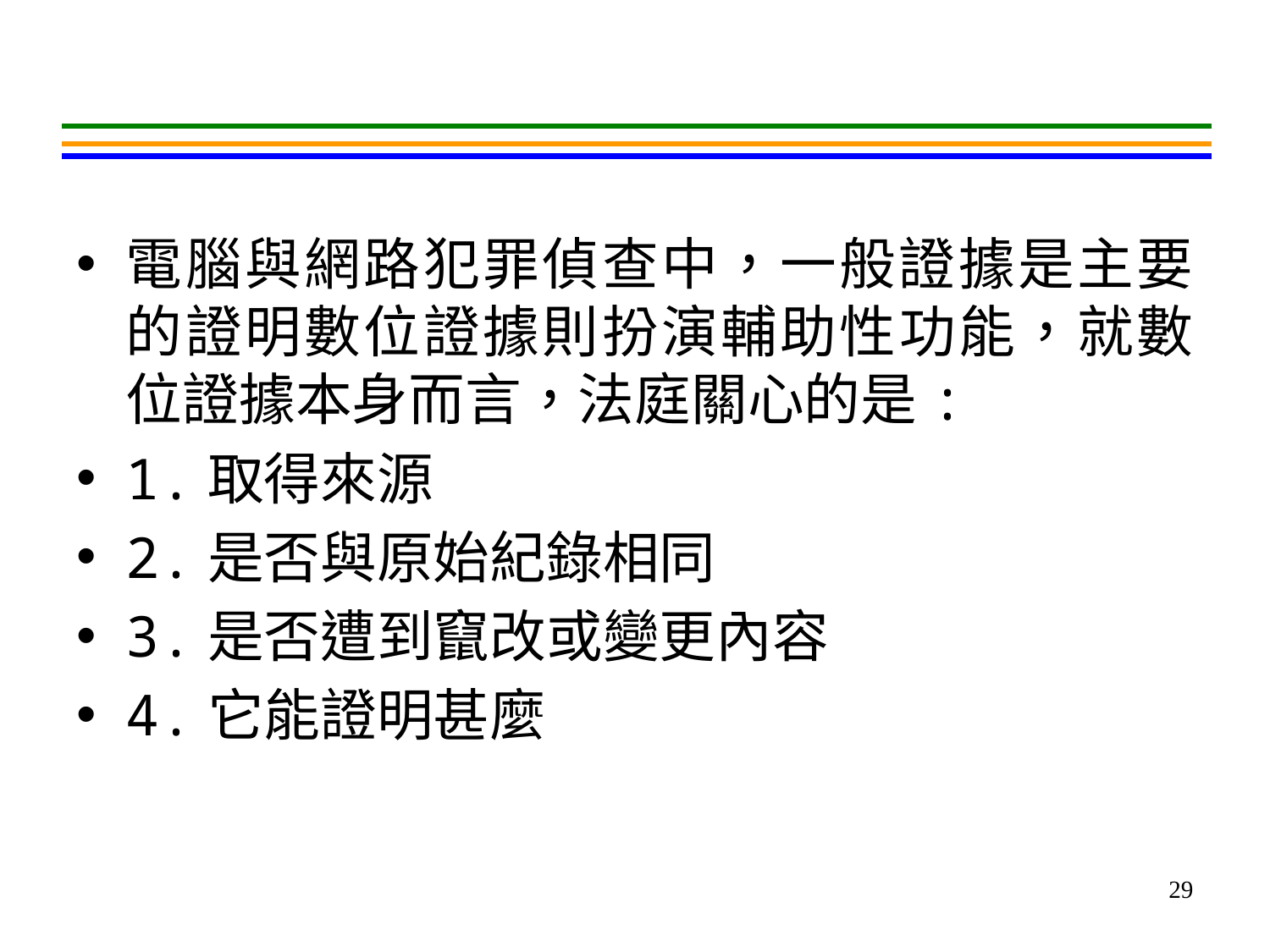

#
電腦與網路犯罪偵查中，一般證據是主要的證明數位證據則扮演輔助性功能，就數位證據本身而言，法庭關心的是:
1.取得來源
2.是否與原始紀錄相同
3.是否遭到竄改或變更內容
4.它能證明甚麼
29